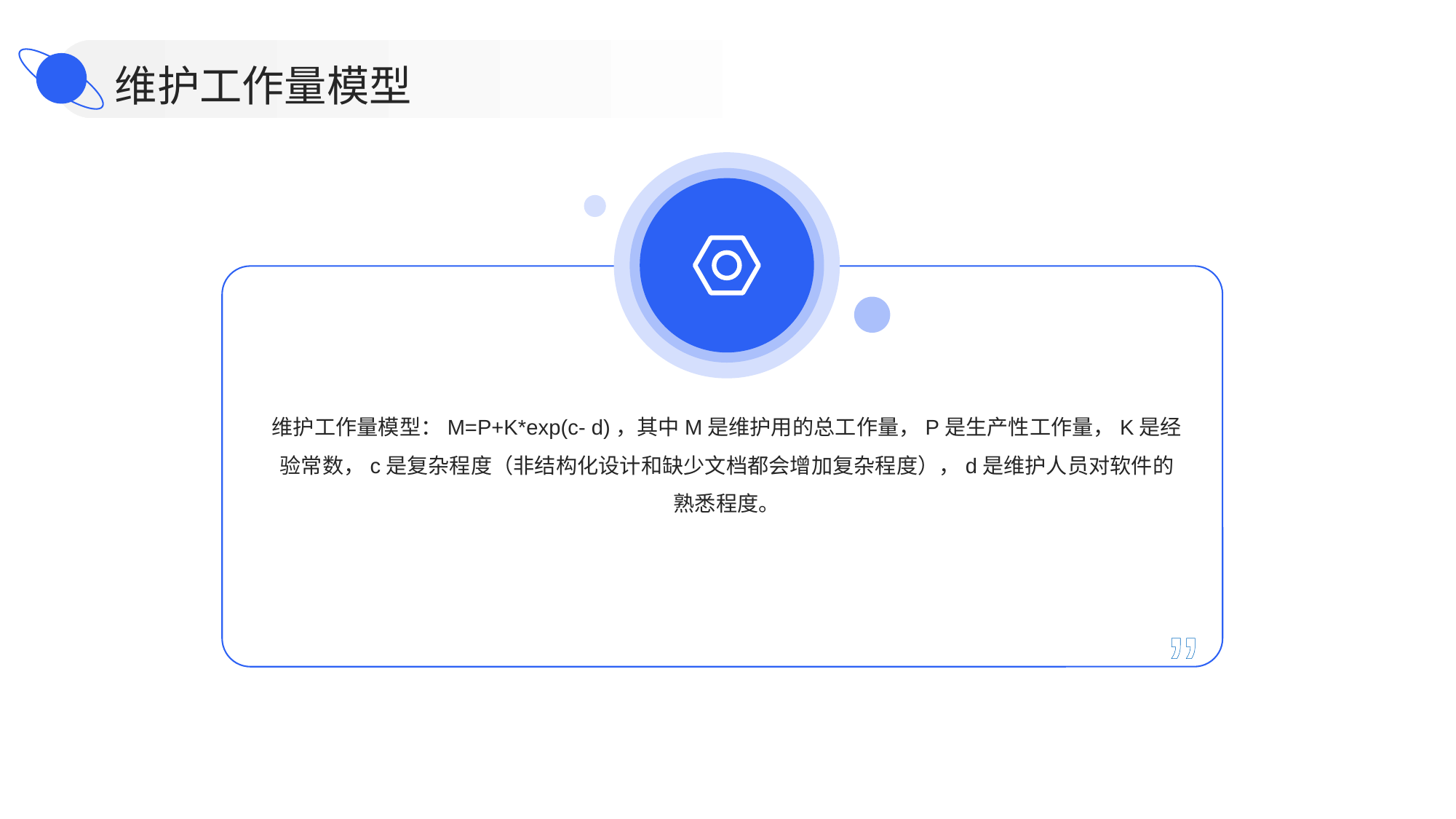

维护工作量模型

维护工作量模型：M=P+K*exp(c- d)，其中M是维护用的总工作量，P是生产性工作量，K是经验常数，c是复杂程度（非结构化设计和缺少文档都会增加复杂程度），d是维护人员对软件的熟悉程度。
”